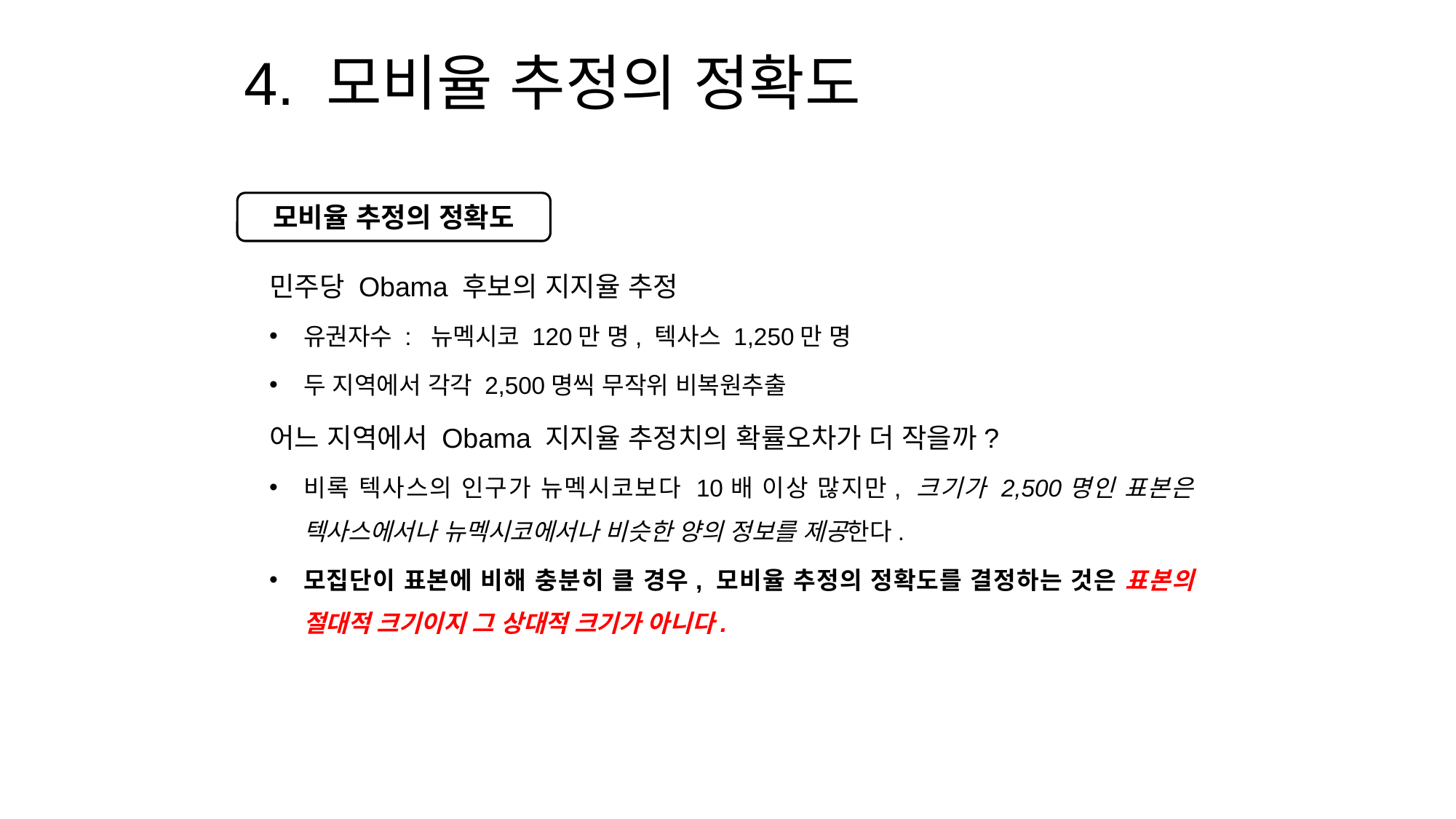

# 4. 모비율 추정의 정확도
모비율 추정의 정확도
민주당 Obama 후보의 지지율 추정
유권자수 :  뉴멕시코 120만 명, 텍사스 1,250만 명
두 지역에서 각각 2,500명씩 무작위 비복원추출
어느 지역에서 Obama 지지율 추정치의 확률오차가 더 작을까?
비록 텍사스의 인구가 뉴멕시코보다 10배 이상 많지만, 크기가 2,500명인 표본은 텍사스에서나 뉴멕시코에서나 비슷한 양의 정보를 제공한다.
모집단이 표본에 비해 충분히 클 경우, 모비율 추정의 정확도를 결정하는 것은 표본의 절대적 크기이지 그 상대적 크기가 아니다.